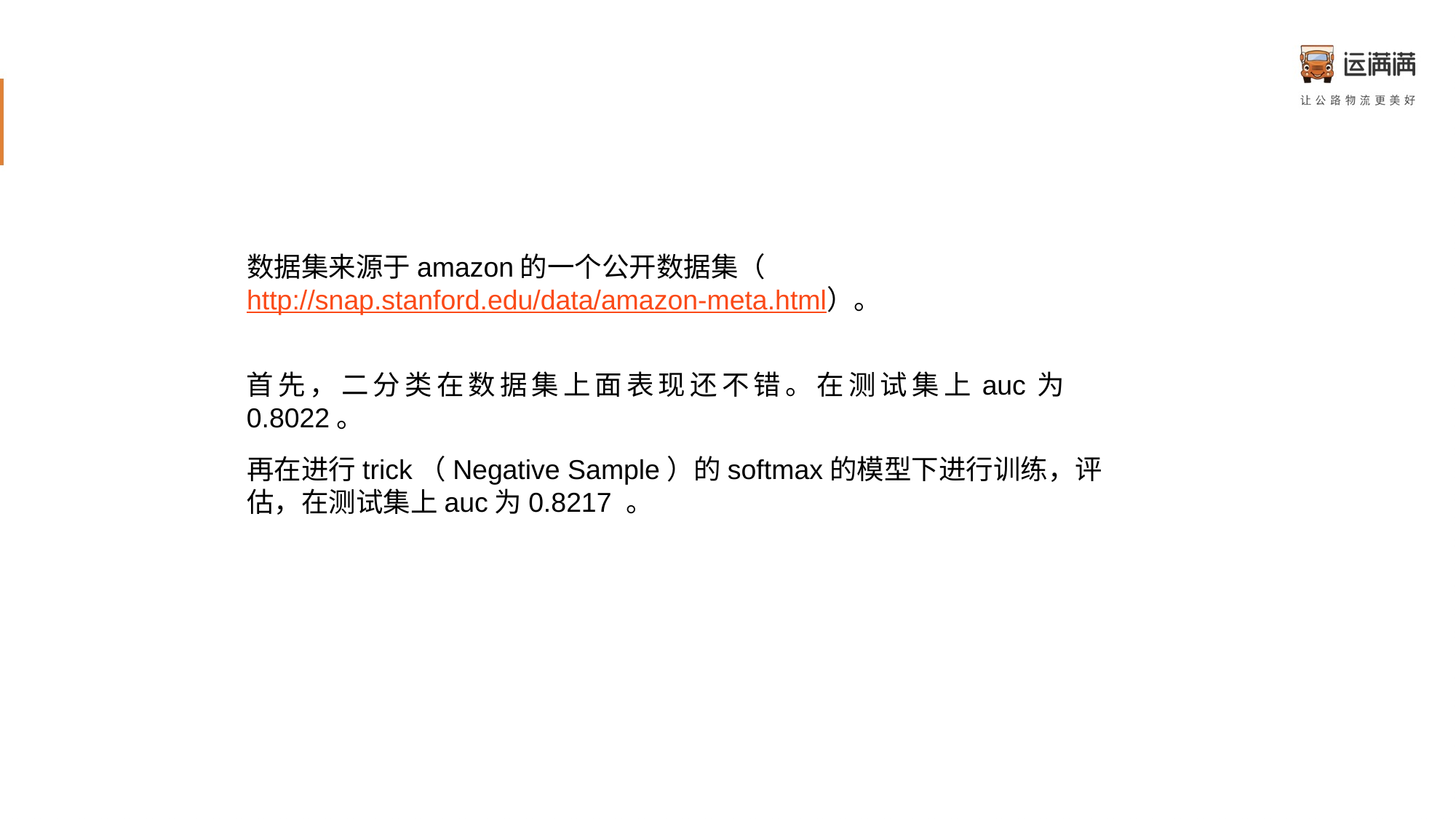

数据集来源于amazon的一个公开数据集（http://snap.stanford.edu/data/amazon-meta.html）。
首先，二分类在数据集上面表现还不错。在测试集上auc为0.8022。
再在进行trick（Negative Sample）的softmax的模型下进行训练，评估，在测试集上auc为0.8217 。